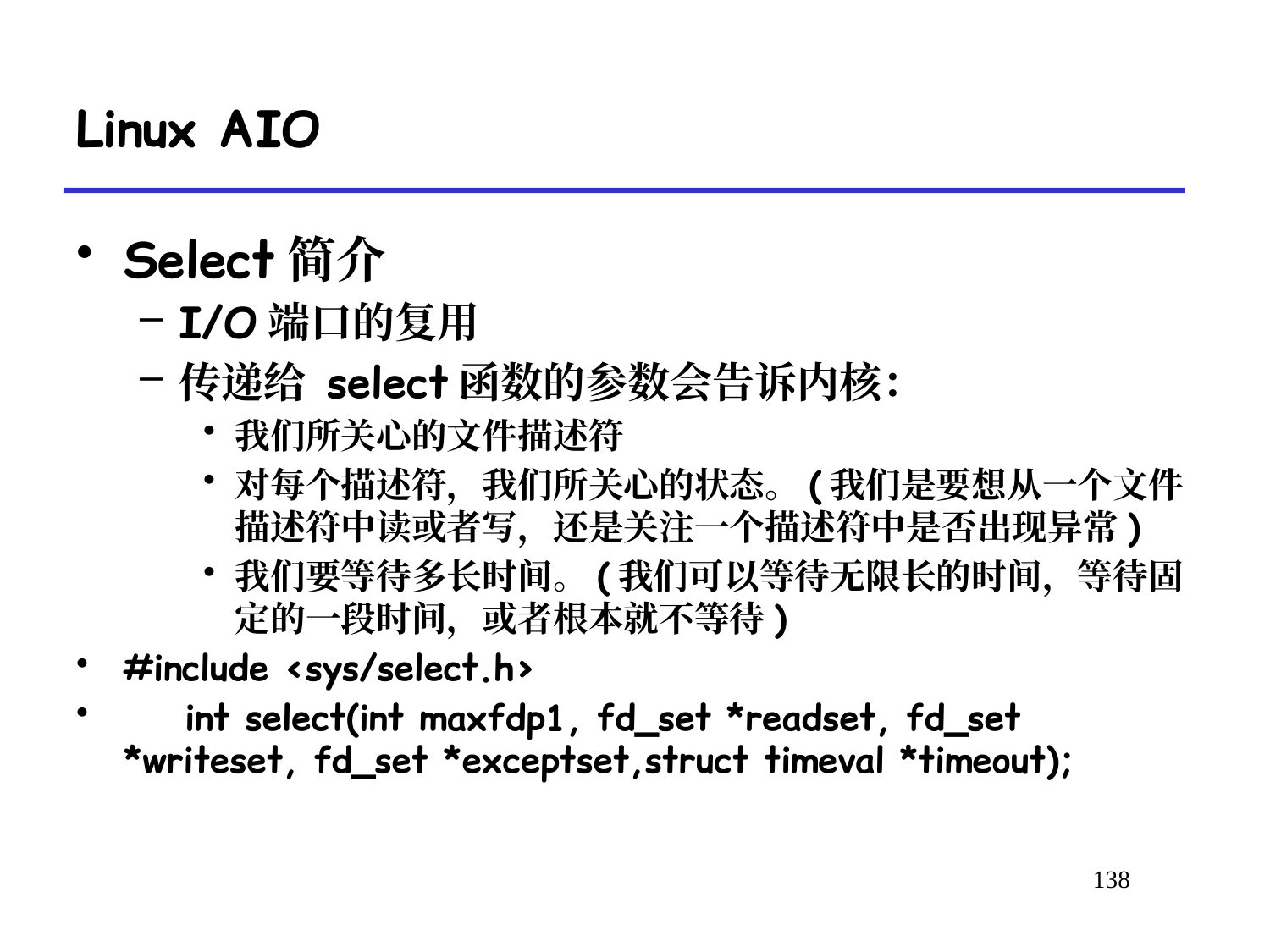

# Linux AIO
Select简介
I/O端口的复用
传递给 select函数的参数会告诉内核：
我们所关心的文件描述符
对每个描述符，我们所关心的状态。(我们是要想从一个文件描述符中读或者写，还是关注一个描述符中是否出现异常)
我们要等待多长时间。(我们可以等待无限长的时间，等待固定的一段时间，或者根本就不等待)
#include <sys/select.h>
    int select(int maxfdp1, fd_set *readset, fd_set *writeset, fd_set *exceptset,struct timeval *timeout);

138